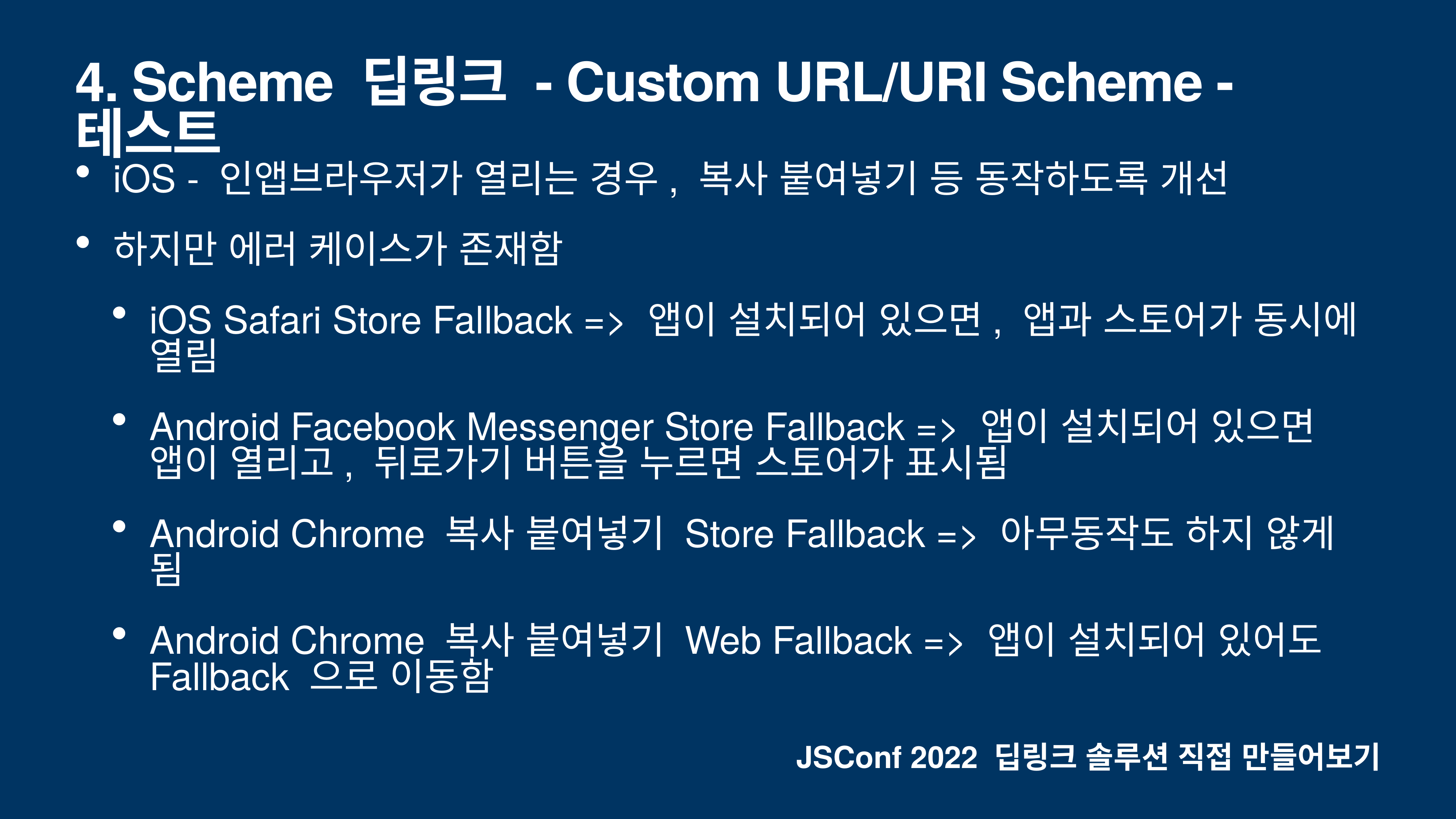

# 4. Scheme 딥링크 - Custom URL/URI Scheme - 테스트
iOS - 인앱브라우저가 열리는 경우, 복사 붙여넣기 등 동작하도록 개선
하지만 에러 케이스가 존재함
iOS Safari Store Fallback => 앱이 설치되어 있으면, 앱과 스토어가 동시에 열림
Android Facebook Messenger Store Fallback => 앱이 설치되어 있으면 앱이 열리고, 뒤로가기 버튼을 누르면 스토어가 표시됨
Android Chrome 복사 붙여넣기 Store Fallback => 아무동작도 하지 않게 됨
Android Chrome 복사 붙여넣기 Web Fallback => 앱이 설치되어 있어도 Fallback 으로 이동함
JSConf 2022 딥링크 솔루션 직접 만들어보기